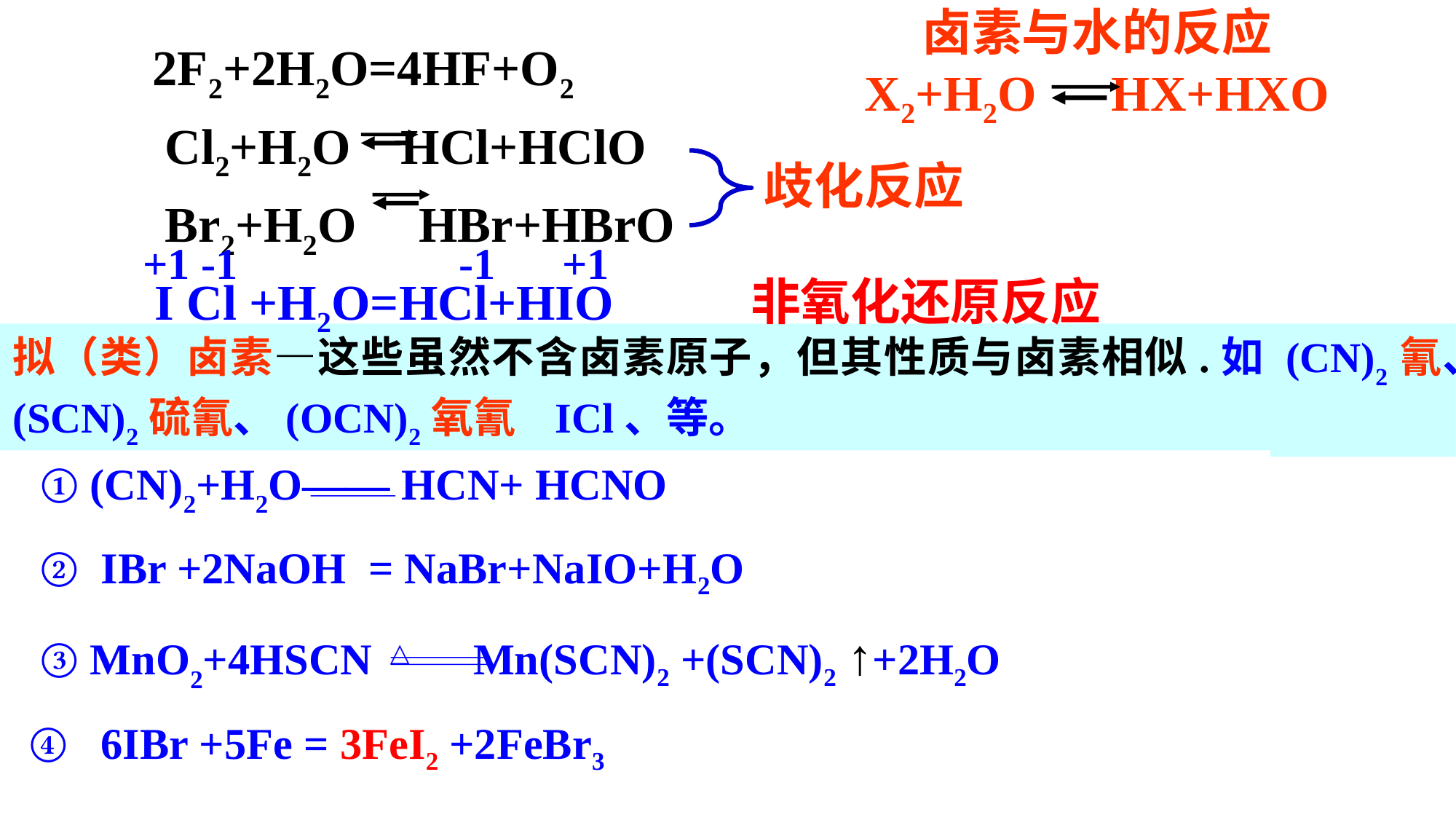

2F2+2H2O=4HF+O2
      Cl2+H2O    HCl+HClO
      Br2+H2O     HBr+HBrO

卤素与水的反应
X2+H2O      HX+HXO

歧化反应

+1 -1                    -1      +1
I Cl +H2O=HCl+HIO
非氧化还原反应
拟（类）卤素—这些虽然不含卤素原子，但其性质与卤素相似.如 (CN)2氰、(SCN)2硫氰、(OCN)2氧氰   ICl、等。
   ① (CN)2+H2O—— HCN+ HCNO
   ②  IBr +2NaOH  = NaBr+NaIO+H2O
   ③ MnO2+4HSCN  △       Mn(SCN)2 +(SCN)2 ↑+2H2O
  ④   6IBr +5Fe = 3FeI2 +2FeBr3